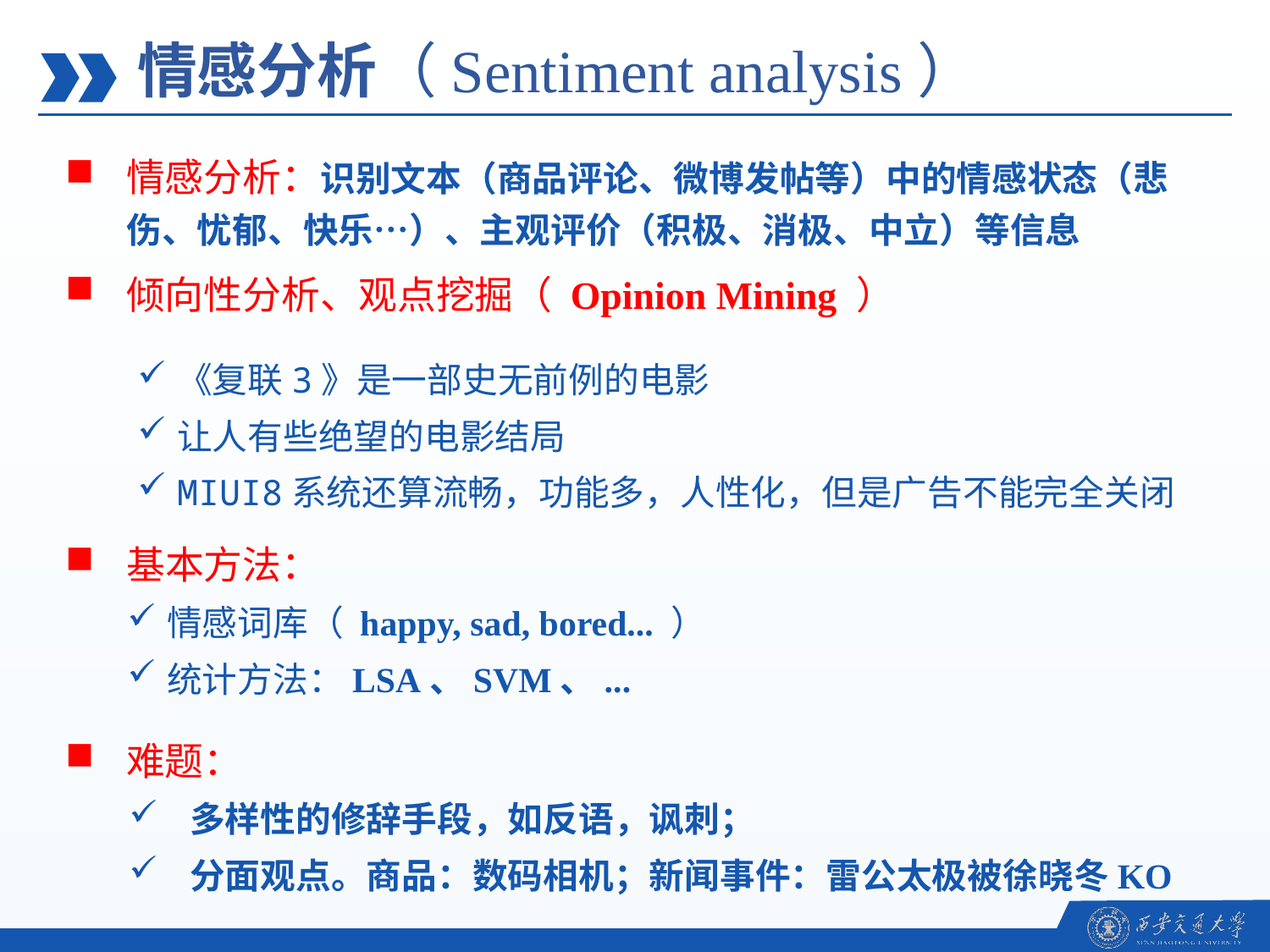

情感分析（Sentiment analysis）

情感分析：识别文本（商品评论、微博发帖等）中的情感状态（悲伤、忧郁、快乐…）、主观评价（积极、消极、中立）等信息
倾向性分析、观点挖掘（ Opinion Mining ）

《复联3》是一部史无前例的电影
让人有些绝望的电影结局
MIUI8系统还算流畅，功能多，人性化，但是广告不能完全关闭
基本方法：
情感词库（ happy, sad, bored... ）
统计方法：LSA、SVM、...
难题：
多样性的修辞手段，如反语，讽刺；
分面观点。商品：数码相机；新闻事件：雷公太极被徐晓冬KO